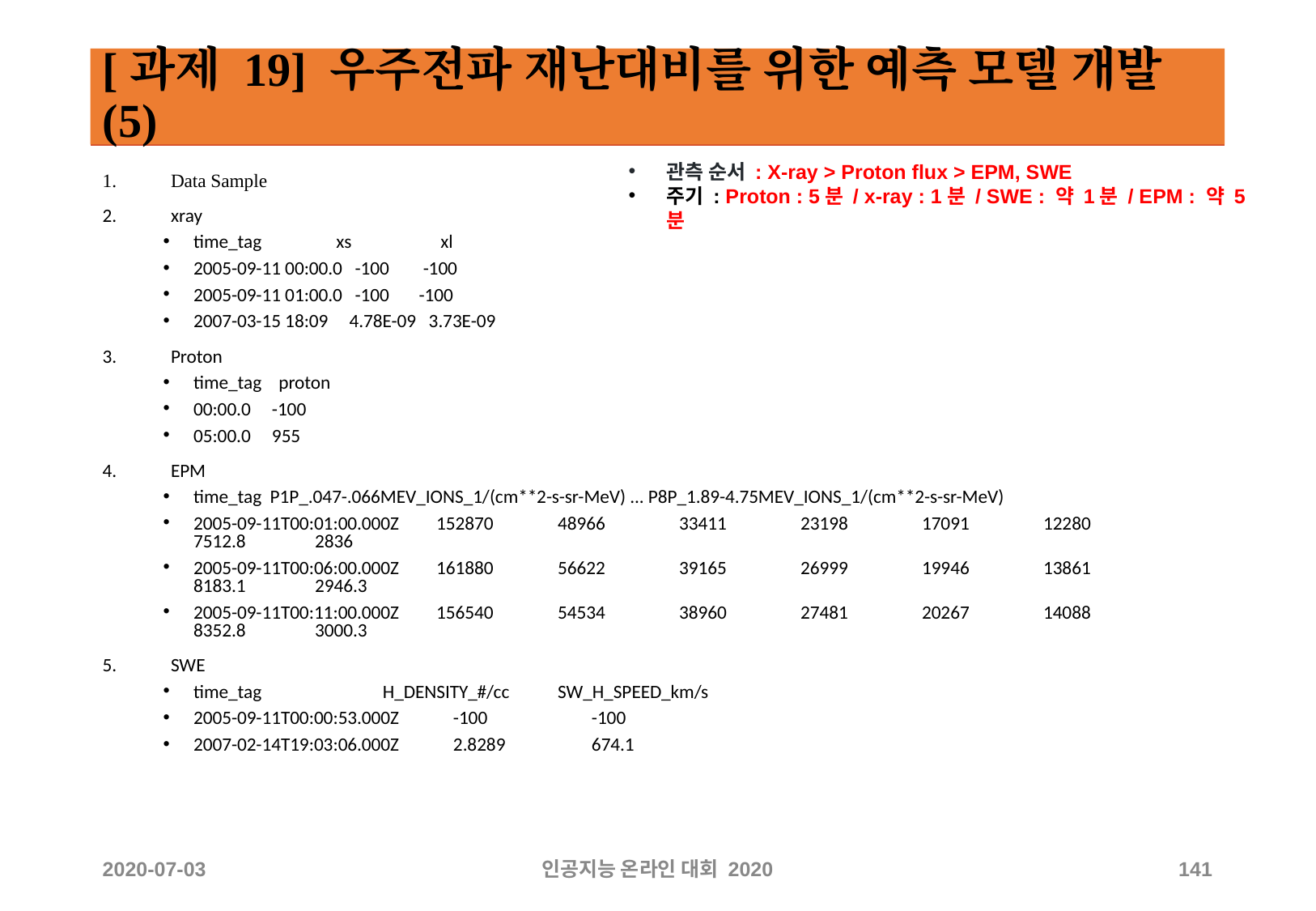

# [과제 19] 우주전파 재난대비를 위한 예측 모델 개발 (5)
관측 순서 : X-ray > Proton flux > EPM, SWE
주기 : Proton : 5분 / x-ray : 1분 / SWE : 약 1분 / EPM : 약 5분
Data Sample
xray
time_tag	     xs	 xl
2005-09-11 00:00.0   -100        -100
2005-09-11 01:00.0   -100       -100
2007-03-15 18:09     4.78E-09   3.73E-09
Proton
time_tag    proton
00:00.0     -100
05:00.0     955
EPM
time_tag  P1P_.047-.066MEV_IONS_1/(cm**2-s-sr-MeV) ... P8P_1.89-4.75MEV_IONS_1/(cm**2-s-sr-MeV)
2005-09-11T00:01:00.000Z	152870	48966	33411	23198	17091	12280	7512.8	2836
2005-09-11T00:06:00.000Z	161880	56622	39165	26999	19946	13861	8183.1	2946.3
2005-09-11T00:11:00.000Z	156540	54534	38960	27481	20267	14088	8352.8	3000.3
SWE
time_tag	                H_DENSITY_#/cc	SW_H_SPEED_km/s
2005-09-11T00:00:53.000Z	    -100	        -100
2007-02-14T19:03:06.000Z	    2.8289	        674.1

2020-07-03
인공지능 온라인 대회 2020
141